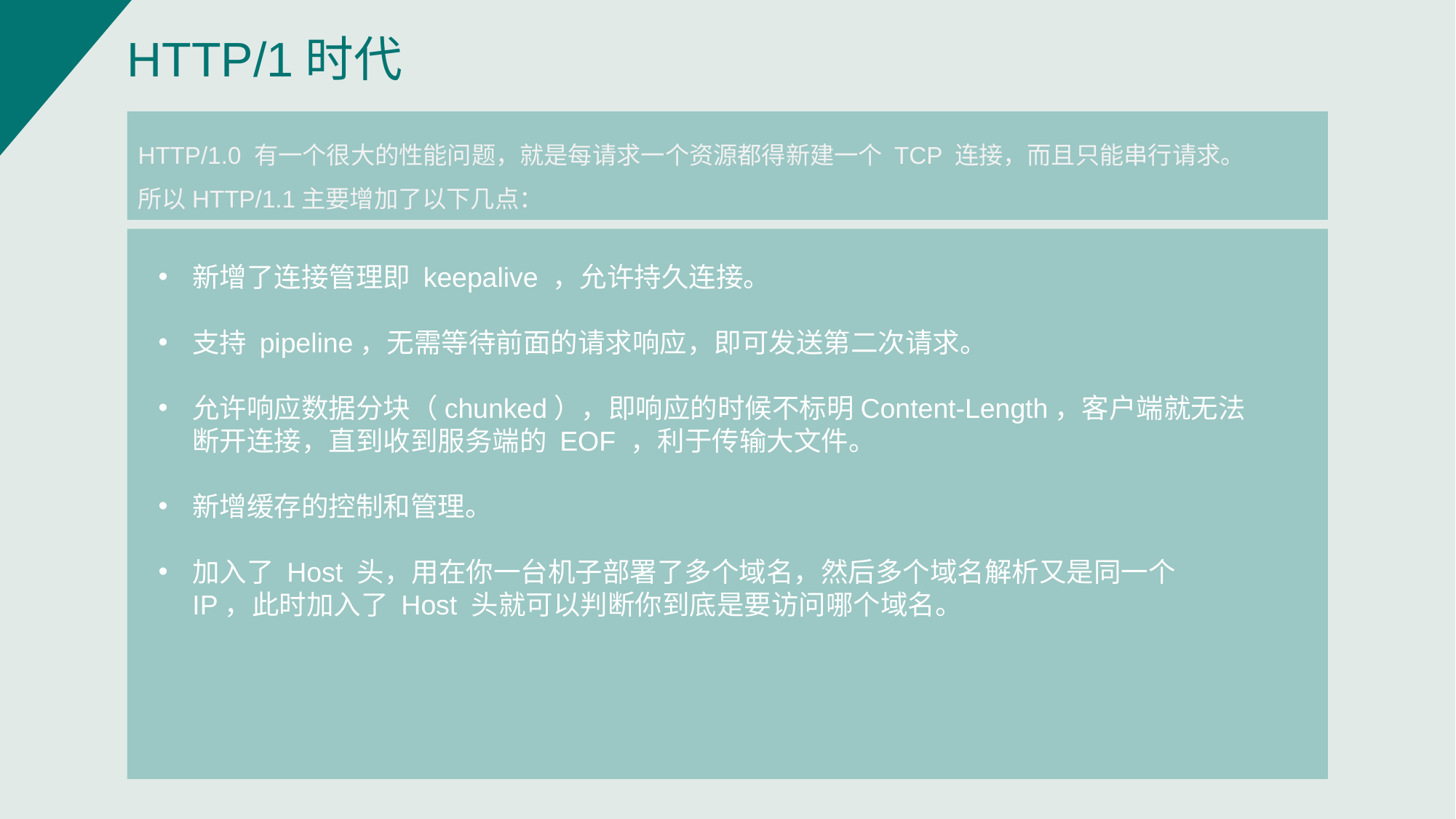

HTTP/1时代

HTTP/1.0 有一个很大的性能问题，就是每请求一个资源都得新建一个 TCP 连接，而且只能串行请求。
所以HTTP/1.1主要增加了以下几点：

新增了连接管理即 keepalive ，允许持久连接。

支持 pipeline，无需等待前面的请求响应，即可发送第二次请求。

允许响应数据分块（chunked），即响应的时候不标明Content-Length，客户端就无法断开连接，直到收到服务端的 EOF ，利于传输大文件。

新增缓存的控制和管理。

加入了 Host 头，用在你一台机子部署了多个域名，然后多个域名解析又是同一个 IP，此时加入了 Host 头就可以判断你到底是要访问哪个域名。